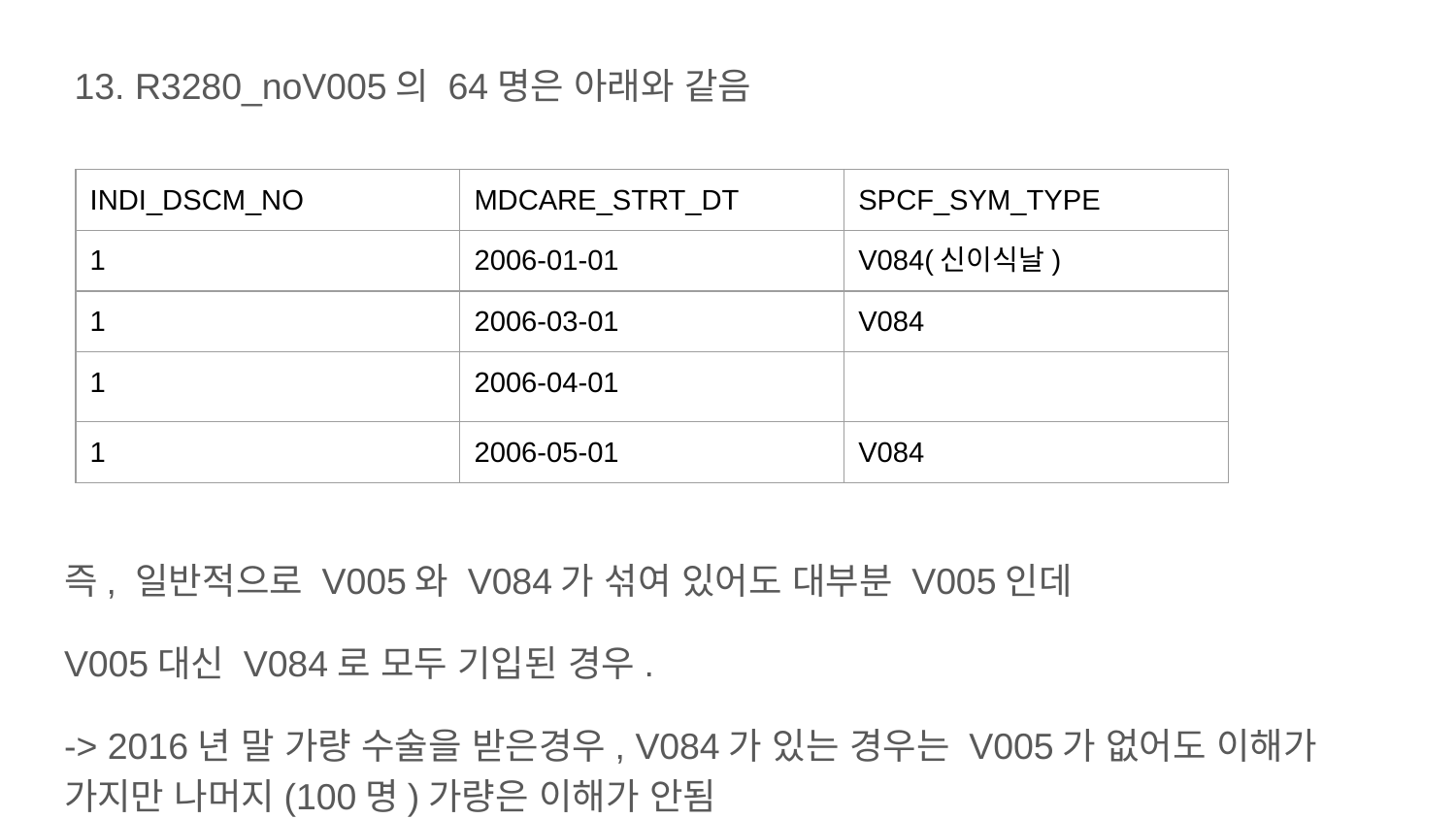

13. R3280_noV005의 64명은 아래와 같음

즉, 일반적으로 V005와 V084가 섞여 있어도 대부분 V005인데
V005대신 V084로 모두 기입된 경우.
-> 2016년 말 가량 수술을 받은경우, V084가 있는 경우는 V005가 없어도 이해가 가지만 나머지(100명)가량은 이해가 안됨

| INDI\_DSCM\_NO | MDCARE\_STRT\_DT | SPCF\_SYM\_TYPE |
| --- | --- | --- |
| 1 | 2006-01-01 | V084(신이식날) |
| 1 | 2006-03-01 | V084 |
| 1 | 2006-04-01 |  |
| 1 | 2006-05-01 | V084 |